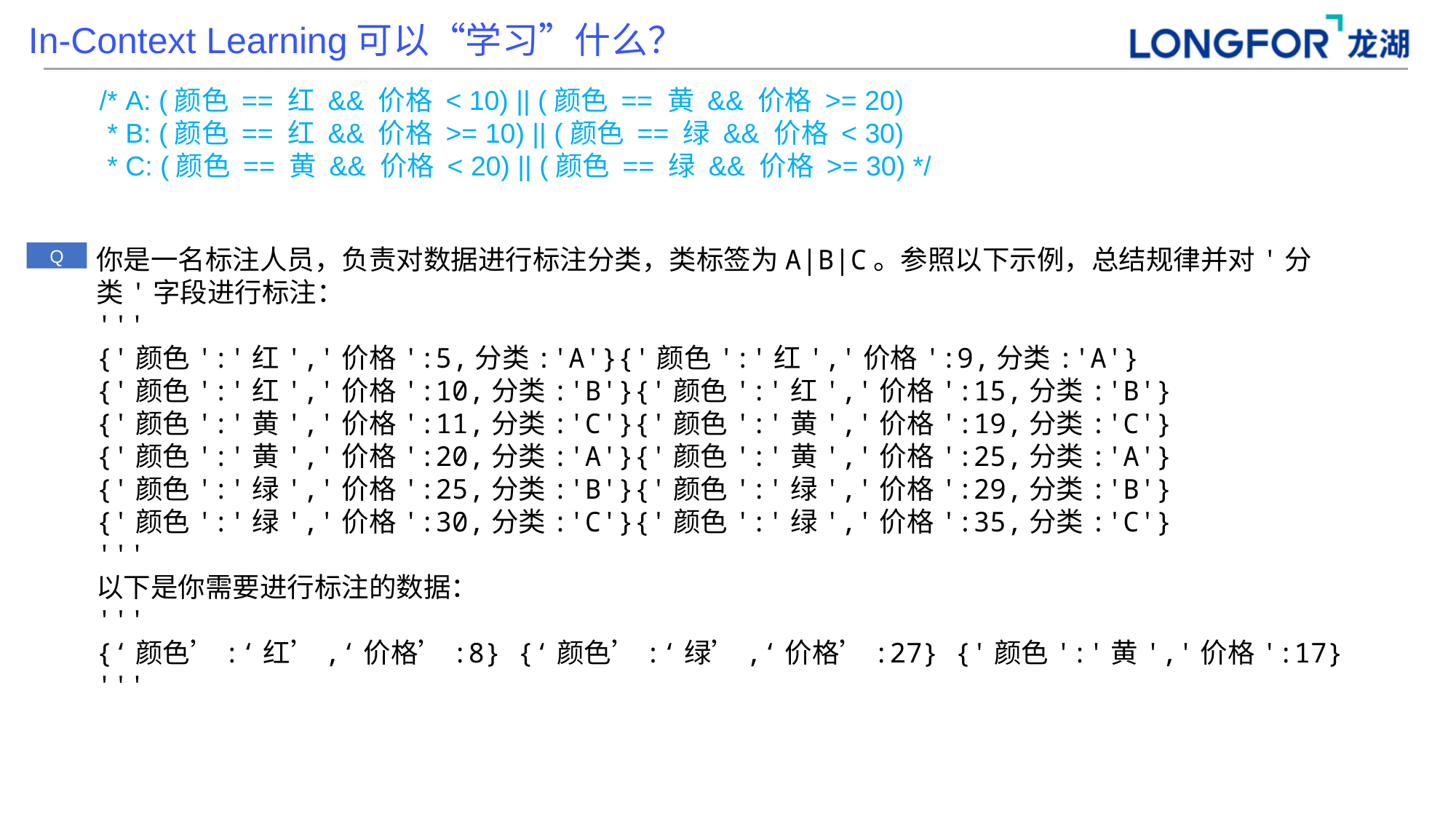

In-Context Learning可以“学习”什么？
/* A: (颜色 == 红 && 价格 < 10) || (颜色 == 黄 && 价格 >= 20)
 * B: (颜色 == 红 && 价格 >= 10) || (颜色 == 绿 && 价格 < 30)
 * C: (颜色 == 黄 && 价格 < 20) || (颜色 == 绿 && 价格 >= 30) */
你是一名标注人员，负责对数据进行标注分类，类标签为A|B|C。参照以下示例，总结规律并对'分类'字段进行标注：
'''
{'颜色':'红','价格':5,分类:'A'}{'颜色':'红','价格':9,分类:'A'}
{'颜色':'红','价格':10,分类:'B'}{'颜色':'红','价格':15,分类:'B'}
{'颜色':'黄','价格':11,分类:'C'}{'颜色':'黄','价格':19,分类:'C'}
{'颜色':'黄','价格':20,分类:'A'}{'颜色':'黄','价格':25,分类:'A'}
{'颜色':'绿','价格':25,分类:'B'}{'颜色':'绿','价格':29,分类:'B'}
{'颜色':'绿','价格':30,分类:'C'}{'颜色':'绿','价格':35,分类:'C'}
'''
以下是你需要进行标注的数据：
'''
{‘颜色’:‘红’,‘价格’:8} {‘颜色’:‘绿’,‘价格’:27} {'颜色':'黄','价格':17}
'''
Q